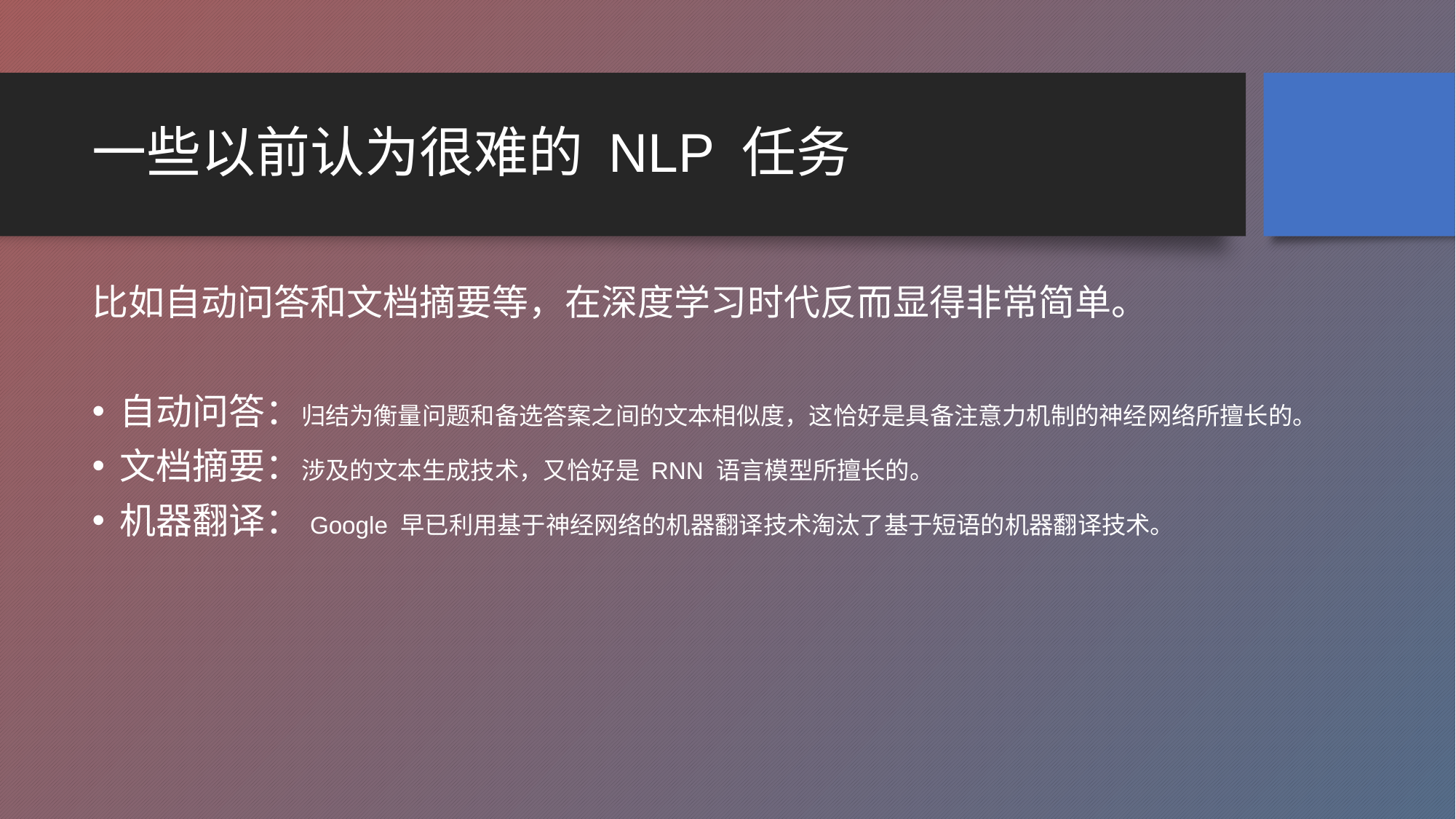

# 一些以前认为很难的 NLP 任务
比如自动问答和文档摘要等，在深度学习时代反而显得非常简单。

自动问答：归结为衡量问题和备选答案之间的文本相似度，这恰好是具备注意力机制的神经网络所擅长的。
文档摘要：涉及的文本生成技术，又恰好是 RNN 语言模型所擅长的。
机器翻译：Google 早已利用基于神经网络的机器翻译技术淘汰了基于短语的机器翻译技术。